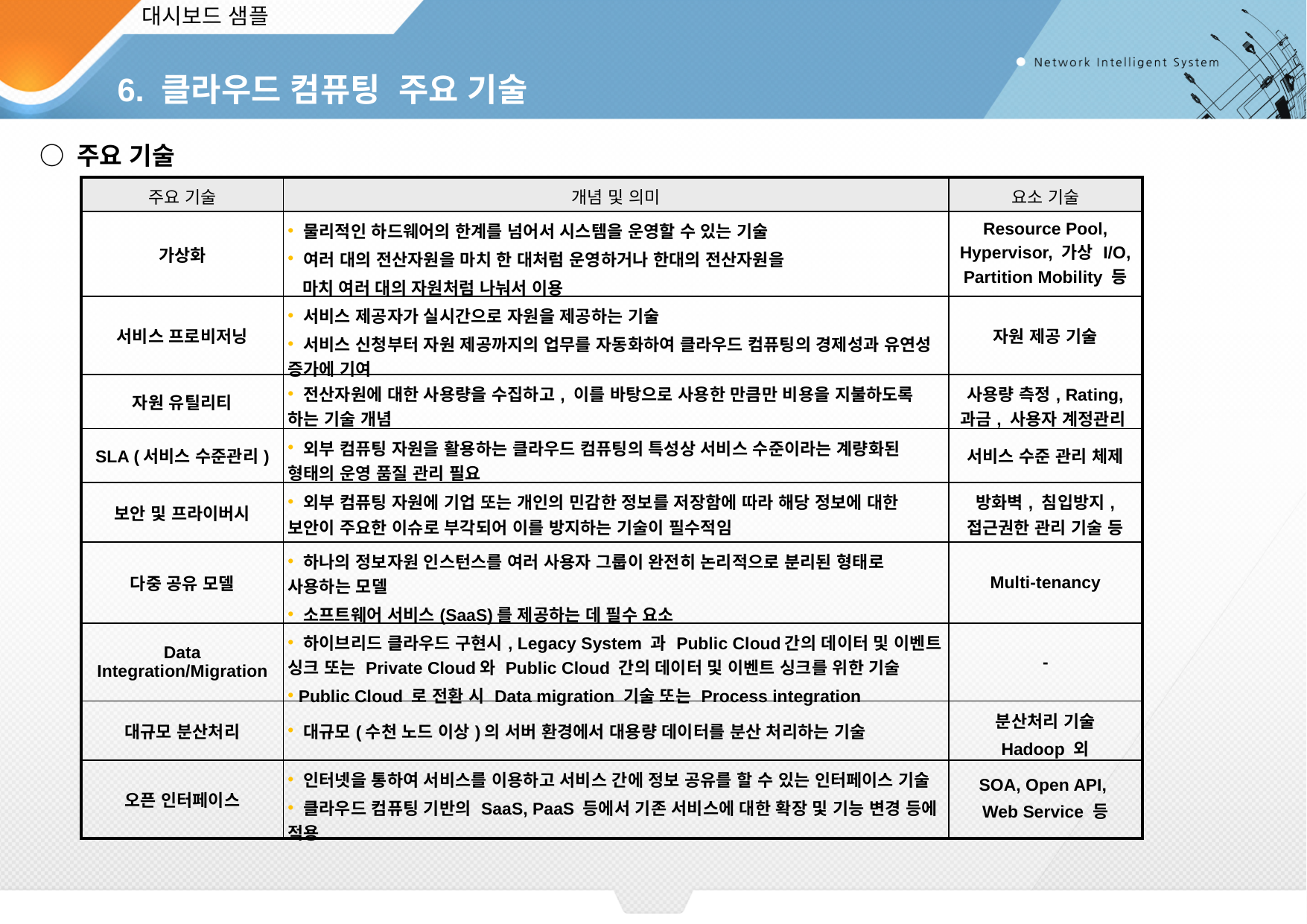

대시보드 샘플
6. 클라우드 컴퓨팅  주요 기술
○ 주요 기술
| 주요 기술 | 개념 및 의미 | 요소 기술 |
| --- | --- | --- |
| 가상화 | 물리적인 하드웨어의 한계를 넘어서 시스템을 운영할 수 있는 기술 여러 대의 전산자원을 마치 한 대처럼 운영하거나 한대의 전산자원을 마치 여러 대의 자원처럼 나눠서 이용 | Resource Pool, Hypervisor, 가상 I/O, Partition Mobility 등 |
| 서비스 프로비저닝 | 서비스 제공자가 실시간으로 자원을 제공하는 기술 서비스 신청부터 자원 제공까지의 업무를 자동화하여 클라우드 컴퓨팅의 경제성과 유연성 증가에 기여 | 자원 제공 기술 |
| 자원 유틸리티 | 전산자원에 대한 사용량을 수집하고, 이를 바탕으로 사용한 만큼만 비용을 지불하도록 하는 기술 개념 | 사용량 측정, Rating, 과금, 사용자 계정관리 |
| SLA (서비스 수준관리) | 외부 컴퓨팅 자원을 활용하는 클라우드 컴퓨팅의 특성상 서비스 수준이라는 계량화된 형태의 운영 품질 관리 필요 | 서비스 수준 관리 체제 |
| 보안 및 프라이버시 | 외부 컴퓨팅 자원에 기업 또는 개인의 민감한 정보를 저장함에 따라 해당 정보에 대한 보안이 주요한 이슈로 부각되어 이를 방지하는 기술이 필수적임 | 방화벽, 침입방지, 접근권한 관리 기술 등 |
| 다중 공유 모델 | 하나의 정보자원 인스턴스를 여러 사용자 그룹이 완전히 논리적으로 분리된 형태로 사용하는 모델 소프트웨어 서비스(SaaS)를 제공하는 데 필수 요소 | Multi-tenancy |
| Data Integration/Migration | 하이브리드 클라우드 구현시, Legacy System 과 Public Cloud간의 데이터 및 이벤트 싱크 또는 Private Cloud와 Public Cloud 간의 데이터 및 이벤트 싱크를 위한 기술 Public Cloud 로 전환 시 Data migration 기술 또는 Process integration | - |
| 대규모 분산처리 | 대규모(수천 노드 이상)의 서버 환경에서 대용량 데이터를 분산 처리하는 기술 | 분산처리 기술 Hadoop 외 |
| 오픈 인터페이스 | 인터넷을 통하여 서비스를 이용하고 서비스 간에 정보 공유를 할 수 있는 인터페이스 기술 클라우드 컴퓨팅 기반의 SaaS, PaaS 등에서 기존 서비스에 대한 확장 및 기능 변경 등에 적용 | SOA, Open API, Web Service 등 |